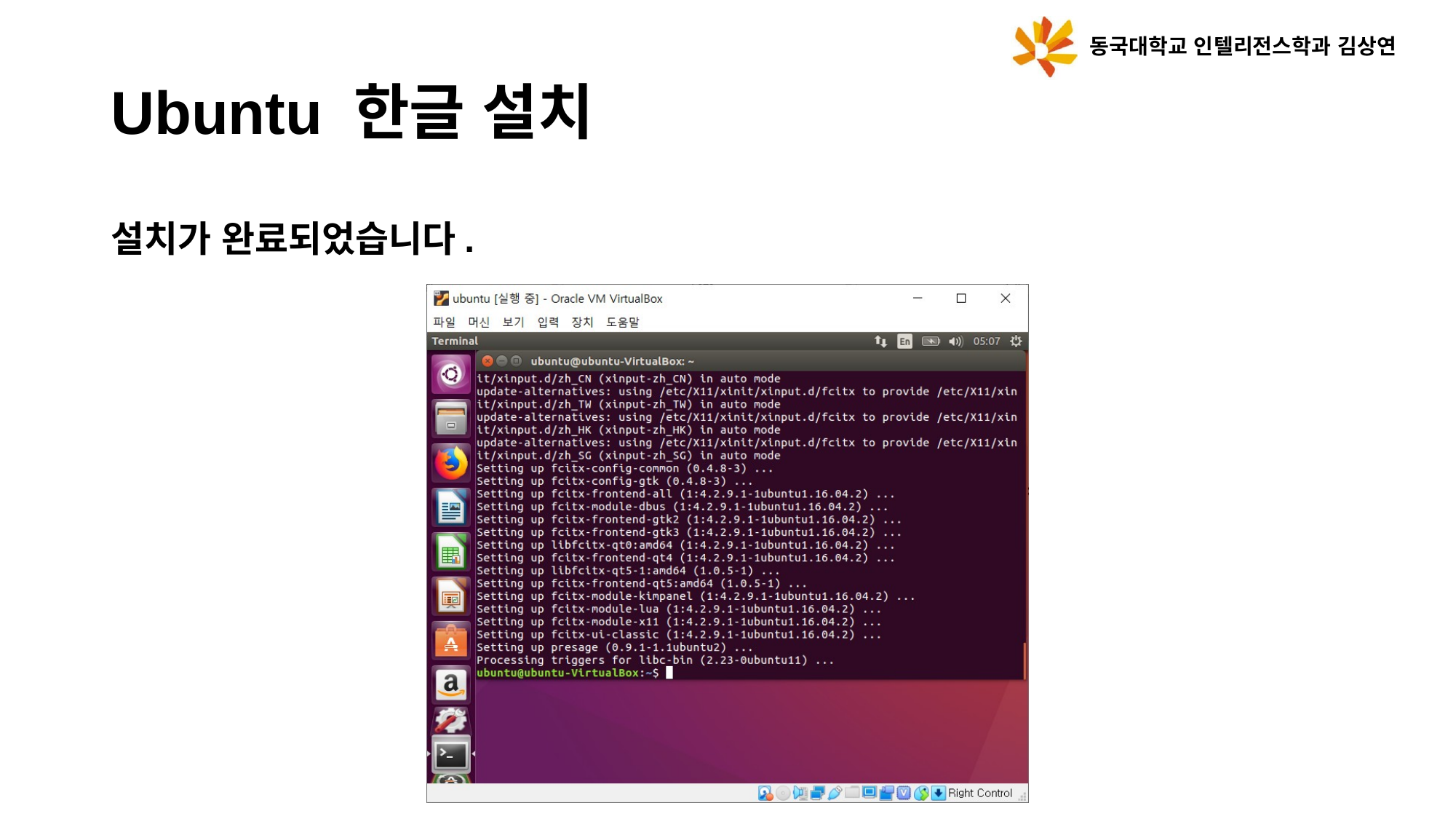

동국대학교 인텔리전스학과 김상연
Ubuntu 한글 설치
설치가 완료되었습니다.